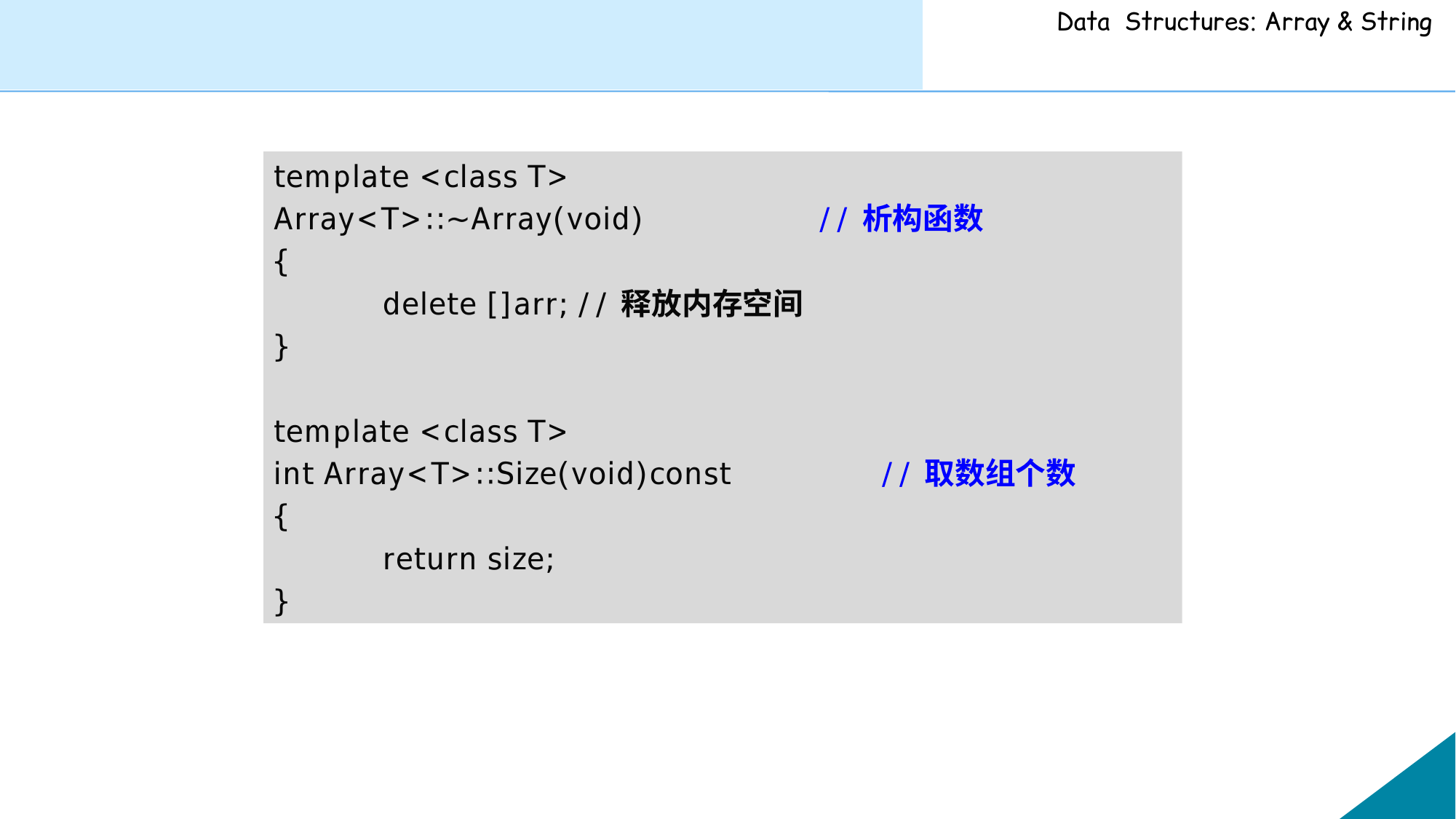

template <class T>
Array<T>::~Array(void)   	        	//析构函数
{
	delete []arr; //释放内存空间
}

template <class T>
int Array<T>::Size(void)const	       //取数组个数
{
	return size;
}